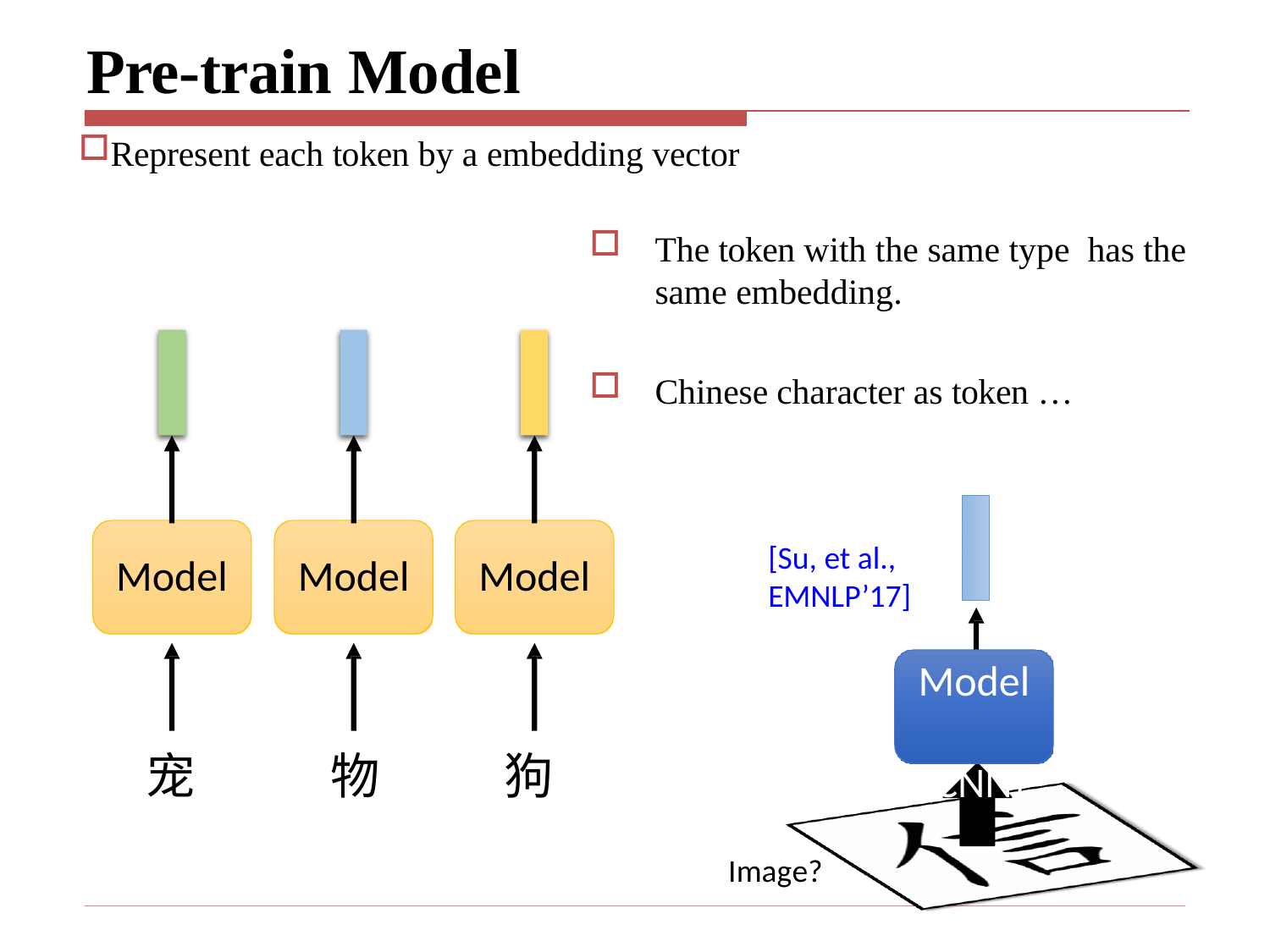

# Pre-train Model
Represent each token by a embedding vector

The token with the same type  has the same embedding.

Chinese character as token …

[Su, et al.,  EMNLP’17]
Model
Model
Model

Model  (CNN)
宠
物
狗

Image?